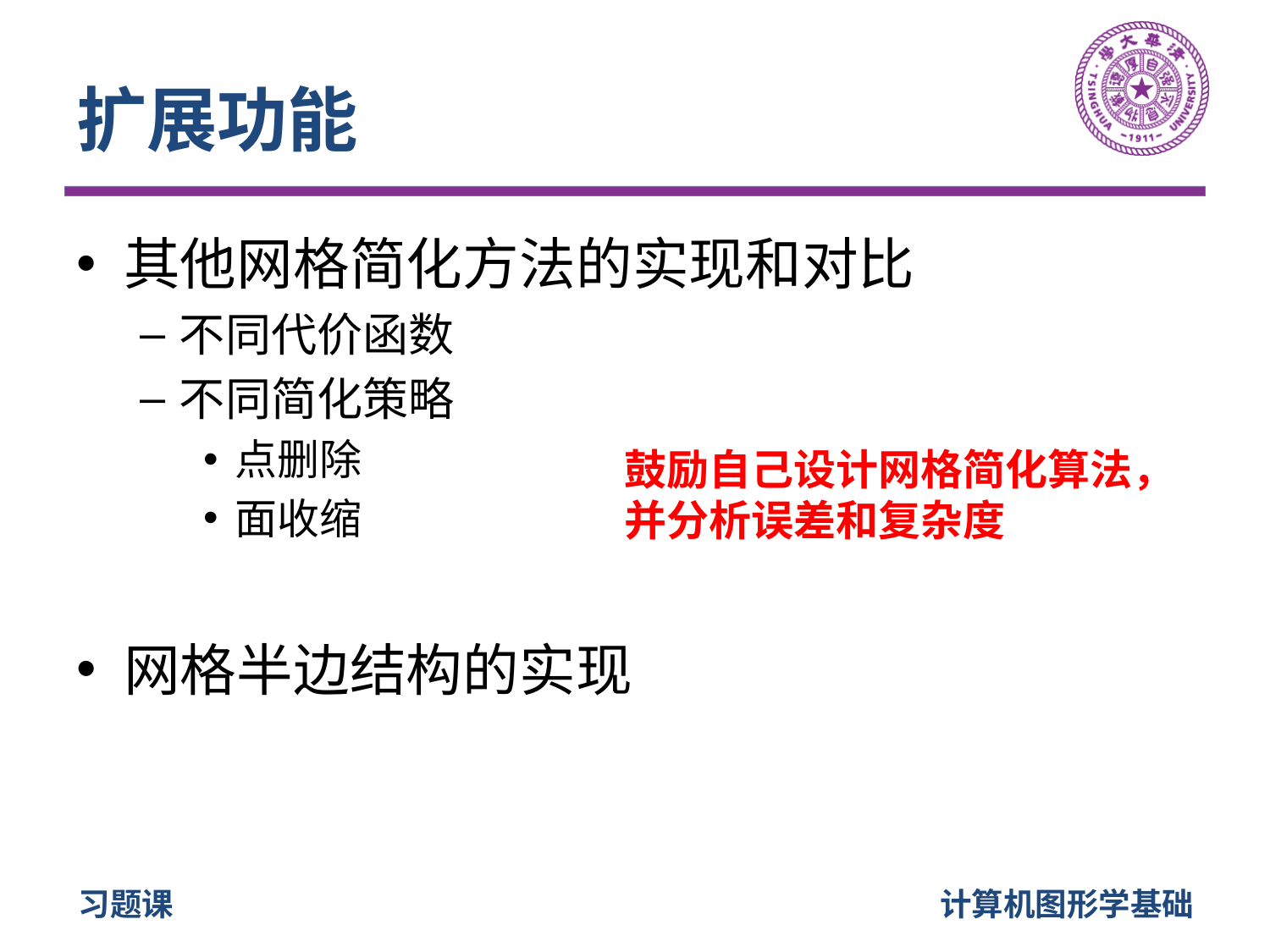

# 扩展功能
其他网格简化方法的实现和对比
不同代价函数
不同简化策略
点删除
面收缩

网格半边结构的实现

鼓励自己设计网格简化算法，
并分析误差和复杂度